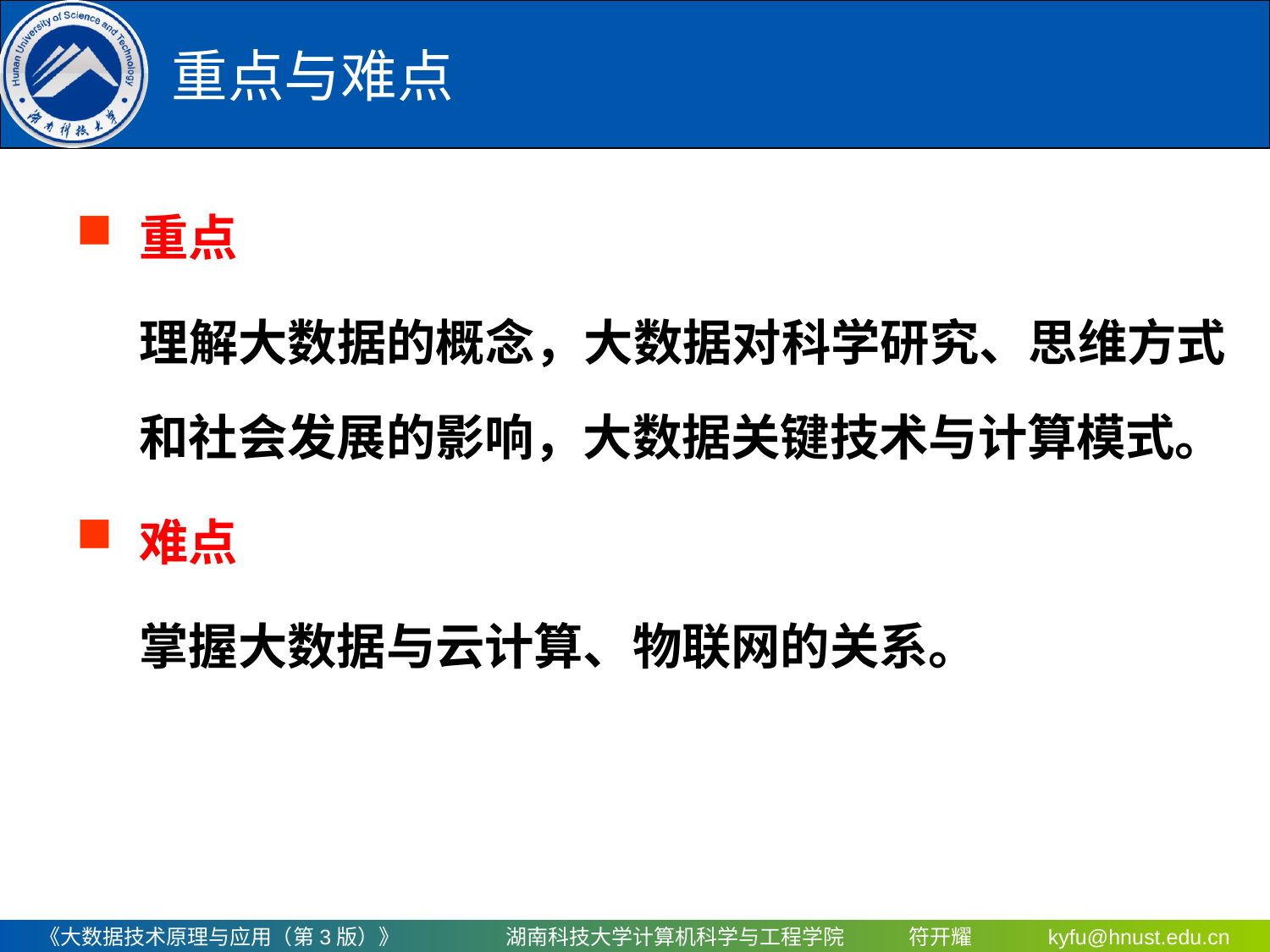

# 重点与难点
重点
理解大数据的概念，大数据对科学研究、思维方式和社会发展的影响，大数据关键技术与计算模式。
难点
掌握大数据与云计算、物联网的关系。